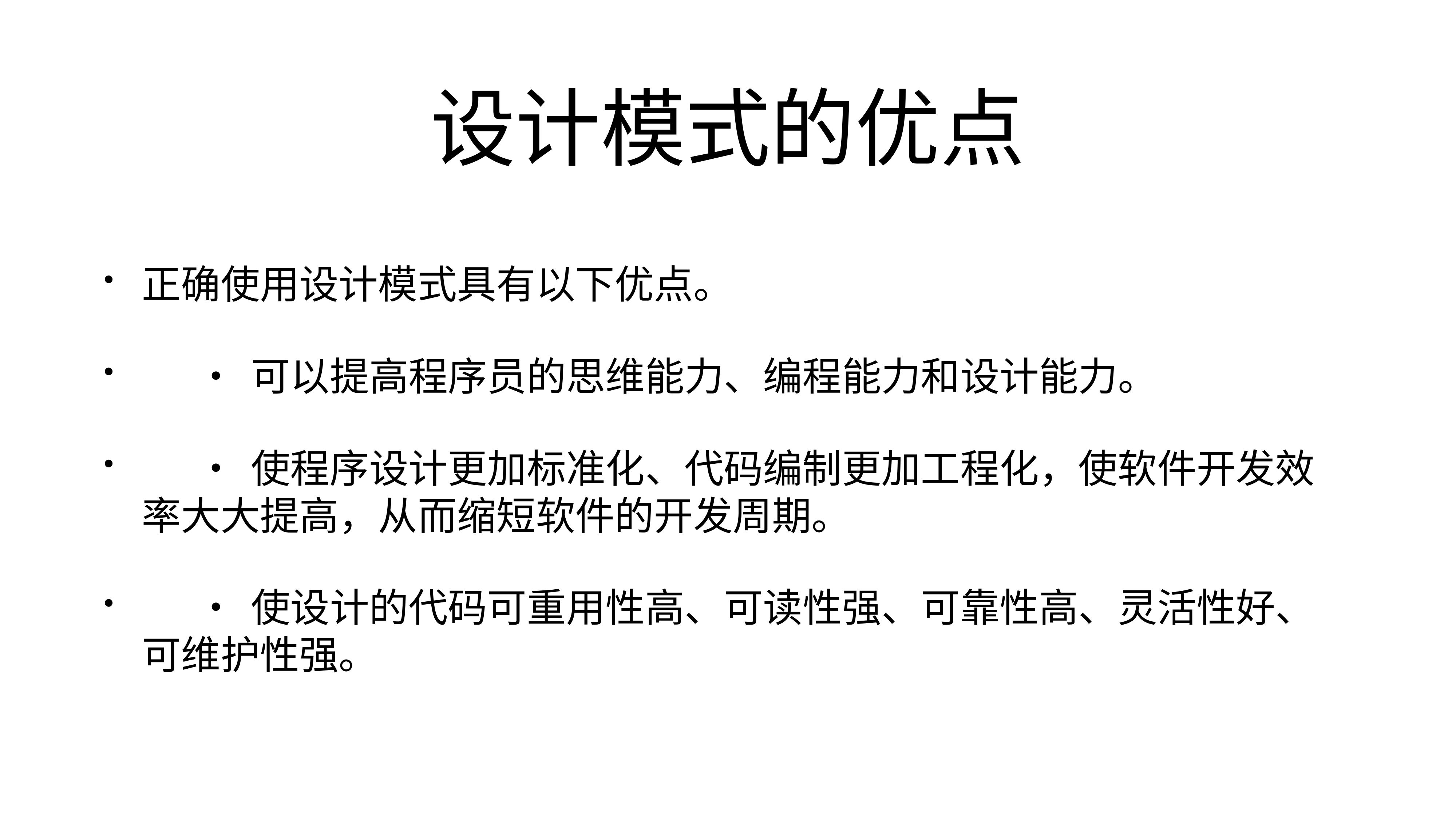

# 设计模式的优点
正确使用设计模式具有以下优点。
	•	可以提高程序员的思维能力、编程能力和设计能力。
	•	使程序设计更加标准化、代码编制更加工程化，使软件开发效率大大提高，从而缩短软件的开发周期。
	•	使设计的代码可重用性高、可读性强、可靠性高、灵活性好、可维护性强。